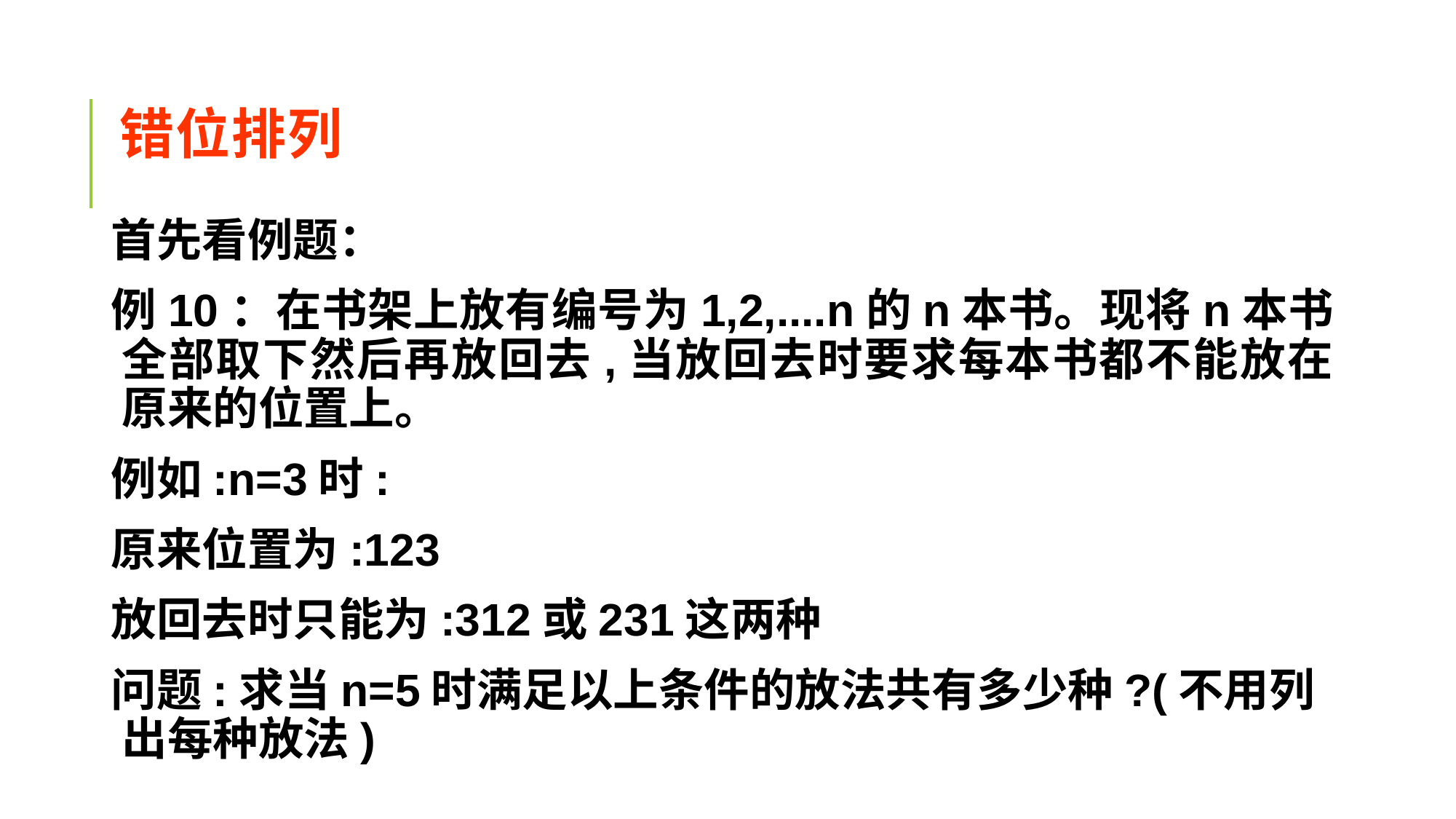

# 错位排列
首先看例题：
例10：在书架上放有编号为1,2,....n的n本书。现将n本书全部取下然后再放回去,当放回去时要求每本书都不能放在原来的位置上。
例如:n=3时:
原来位置为:123
放回去时只能为:312或231这两种
问题:求当n=5时满足以上条件的放法共有多少种?(不用列出每种放法)